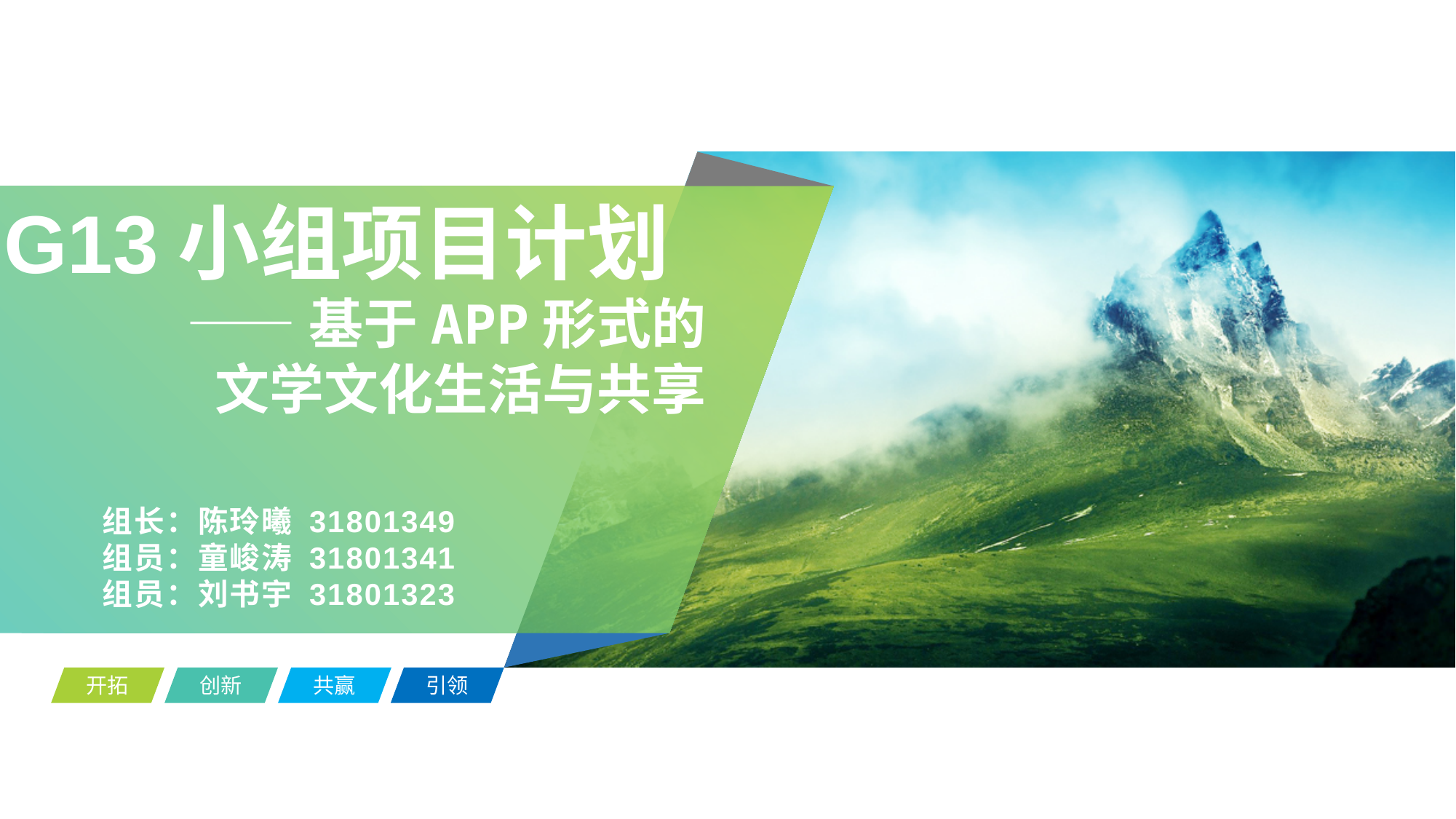

G13小组项目计划
——基于APP形式的
文学文化生活与共享

组长：陈玲曦 31801349
组员：童峻涛 31801341
组员：刘书宇 31801323

开拓
创新
共赢
引领